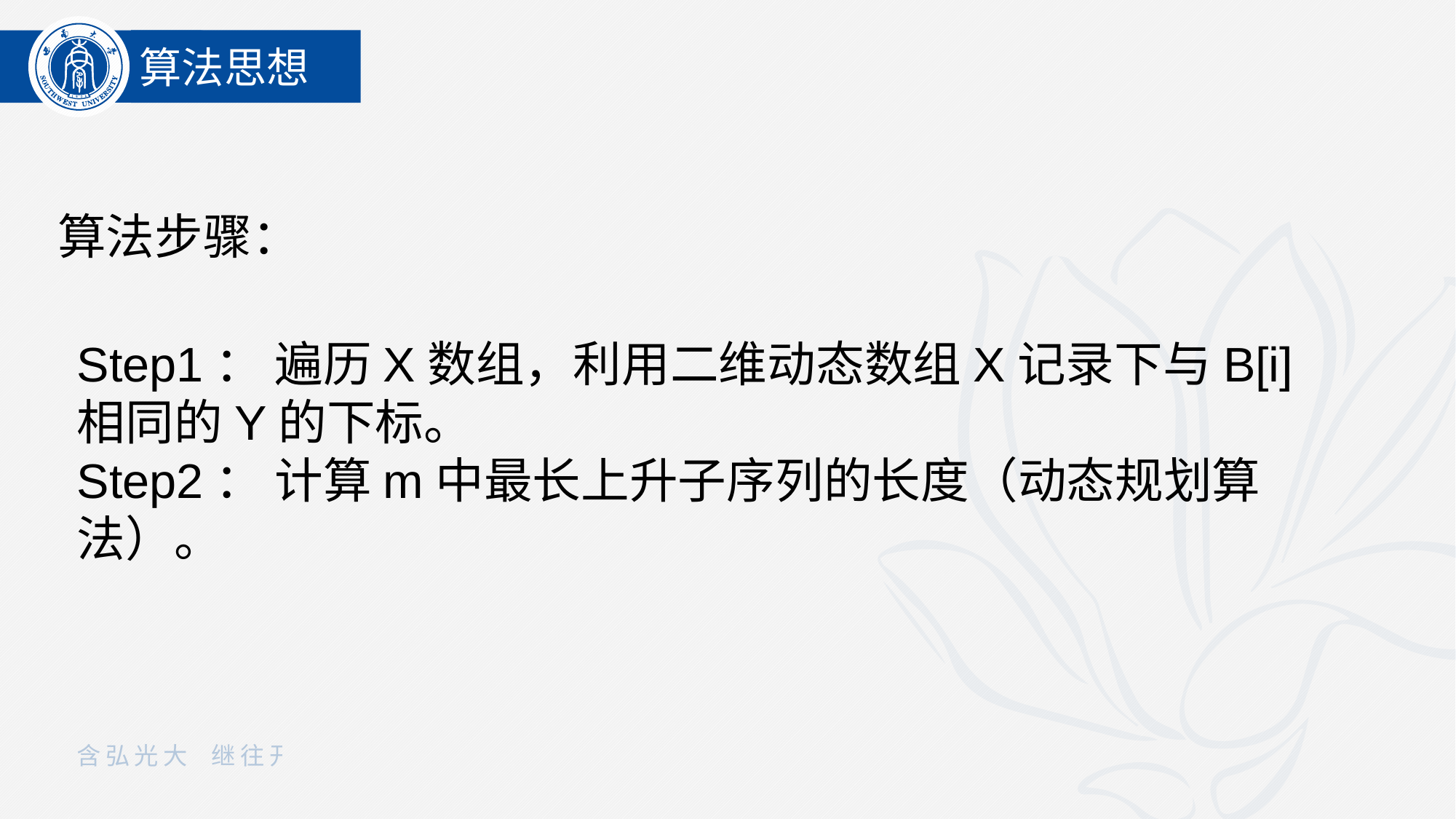

算法思想
算法步骤：
Step1： 遍历X数组，利用二维动态数组X记录下与B[i]相同的Y的下标。
Step2： 计算m中最长上升子序列的长度（动态规划算法）。